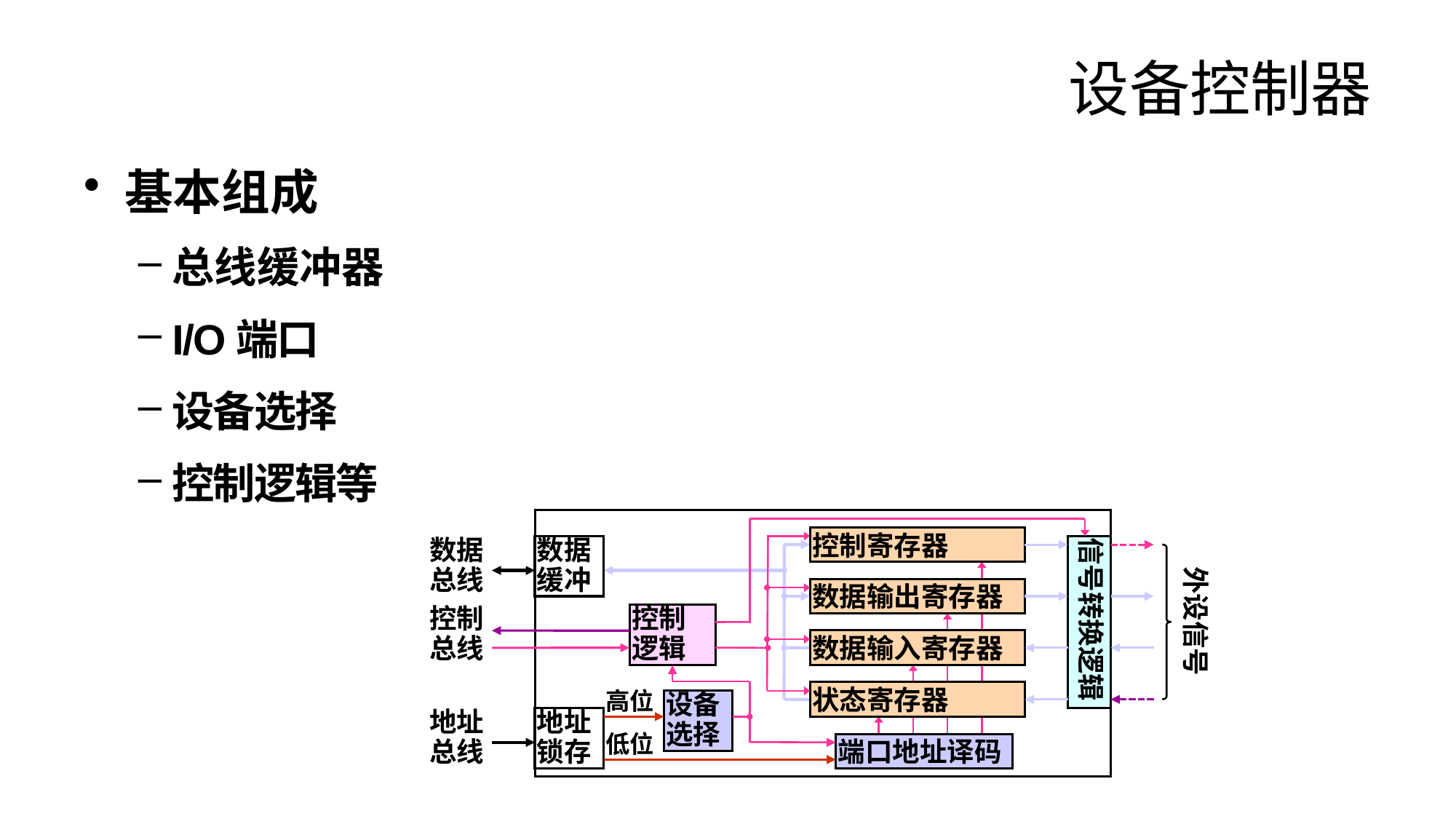

# 设备控制器
基本组成
总线缓冲器
I/O端口
设备选择
控制逻辑等

数据缓冲
数据总线

外设信号
控制总线
地址锁存
地址总线
信号转换逻辑
控制寄存器
数据输出寄存器
数据输入寄存器
状态寄存器
控制逻辑
设备选择
高位
低位
端口地址译码